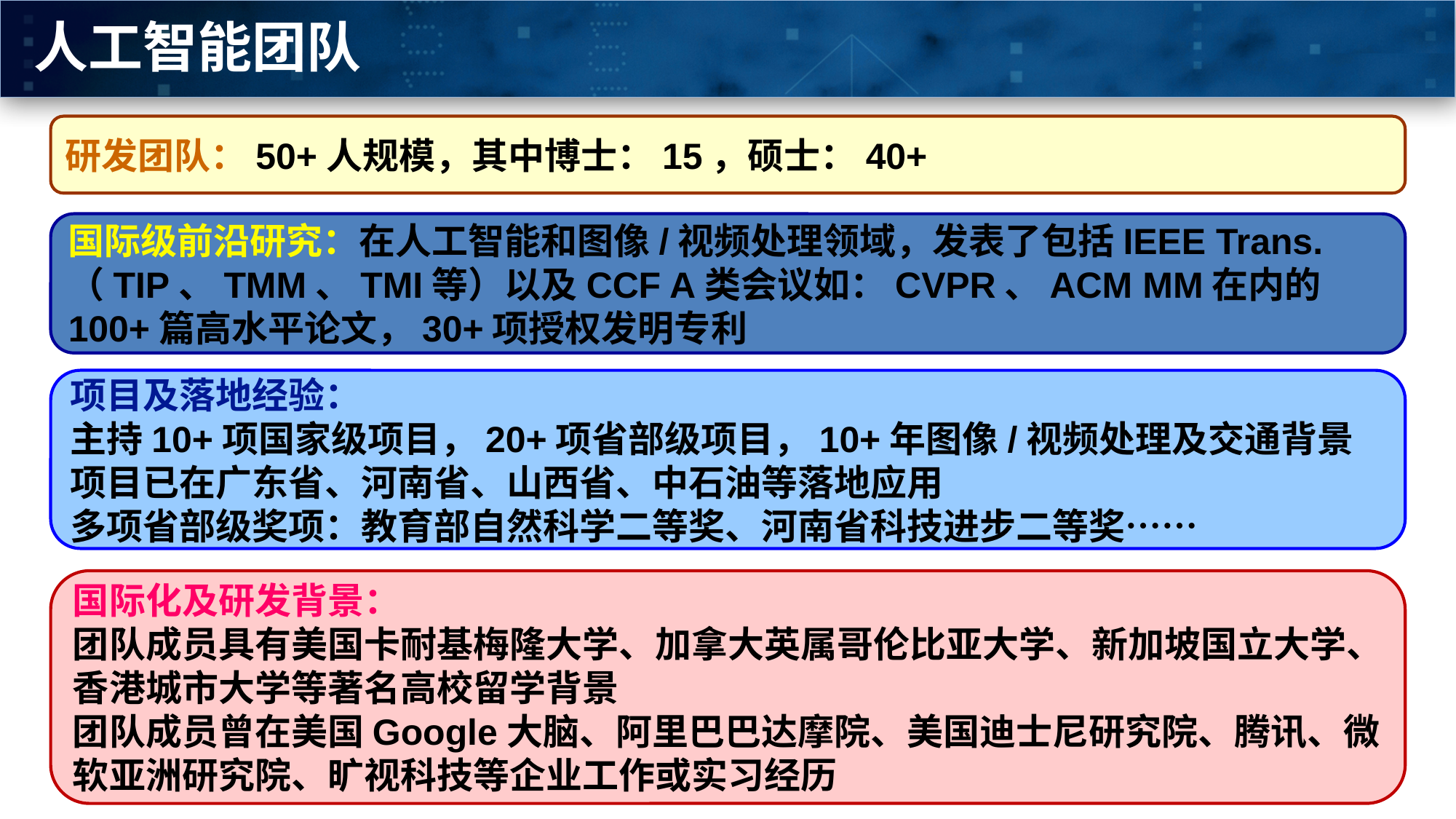

人工智能团队
研发团队：50+人规模，其中博士：15，硕士：40+
国际级前沿研究：在人工智能和图像/视频处理领域，发表了包括IEEE Trans. （TIP、TMM、TMI等）以及CCF A类会议如：CVPR、ACM MM在内的100+篇高水平论文，30+项授权发明专利
项目及落地经验：
主持10+项国家级项目，20+项省部级项目，10+年图像/视频处理及交通背景
项目已在广东省、河南省、山西省、中石油等落地应用
多项省部级奖项：教育部自然科学二等奖、河南省科技进步二等奖……
国际化及研发背景：
团队成员具有美国卡耐基梅隆大学、加拿大英属哥伦比亚大学、新加坡国立大学、香港城市大学等著名高校留学背景
团队成员曾在美国Google大脑、阿里巴巴达摩院、美国迪士尼研究院、腾讯、微软亚洲研究院、旷视科技等企业工作或实习经历